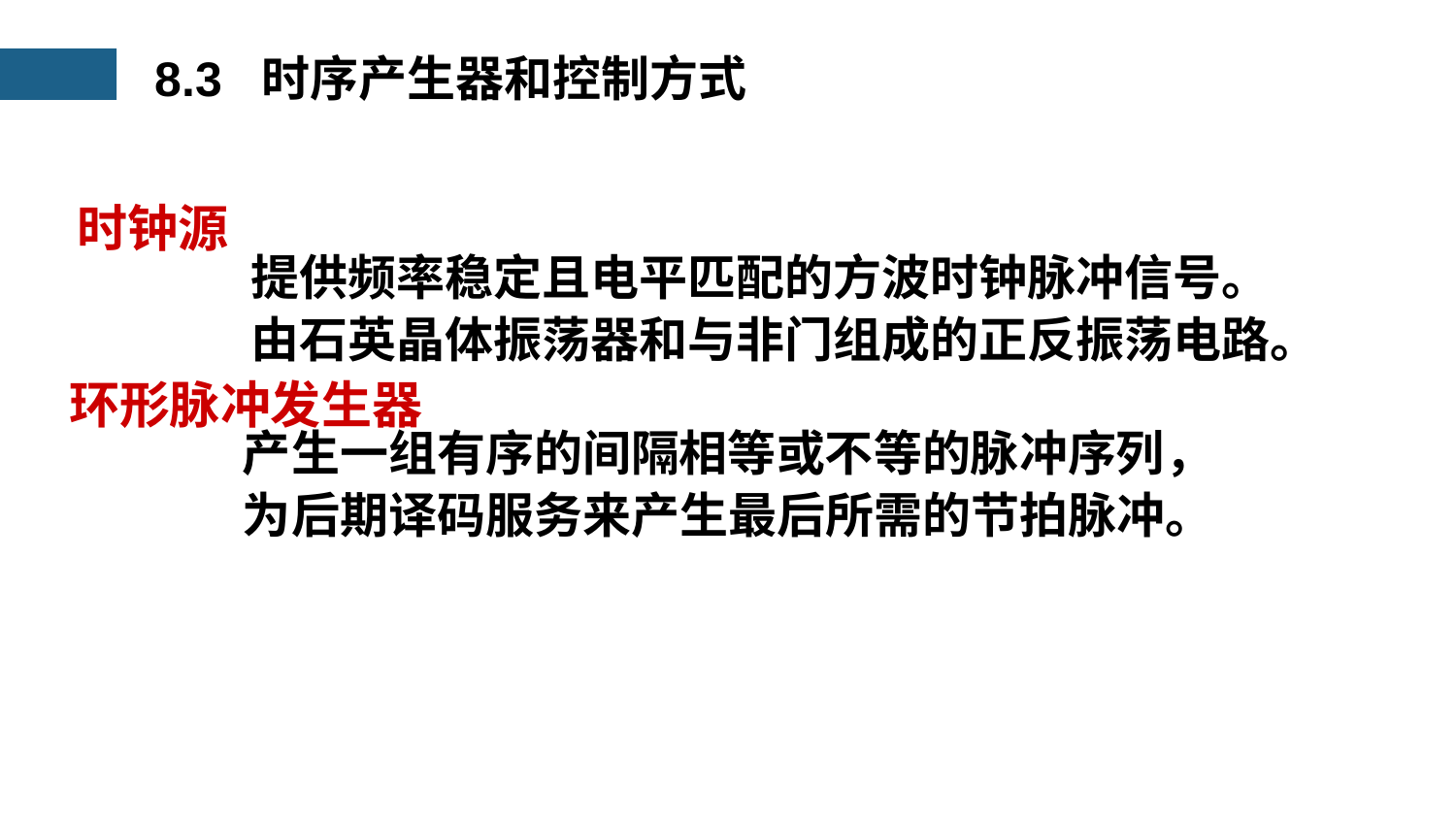

8.3  时序产生器和控制方式
时钟源
提供频率稳定且电平匹配的方波时钟脉冲信号。
由石英晶体振荡器和与非门组成的正反振荡电路。
环形脉冲发生器
产生一组有序的间隔相等或不等的脉冲序列，
为后期译码服务来产生最后所需的节拍脉冲。